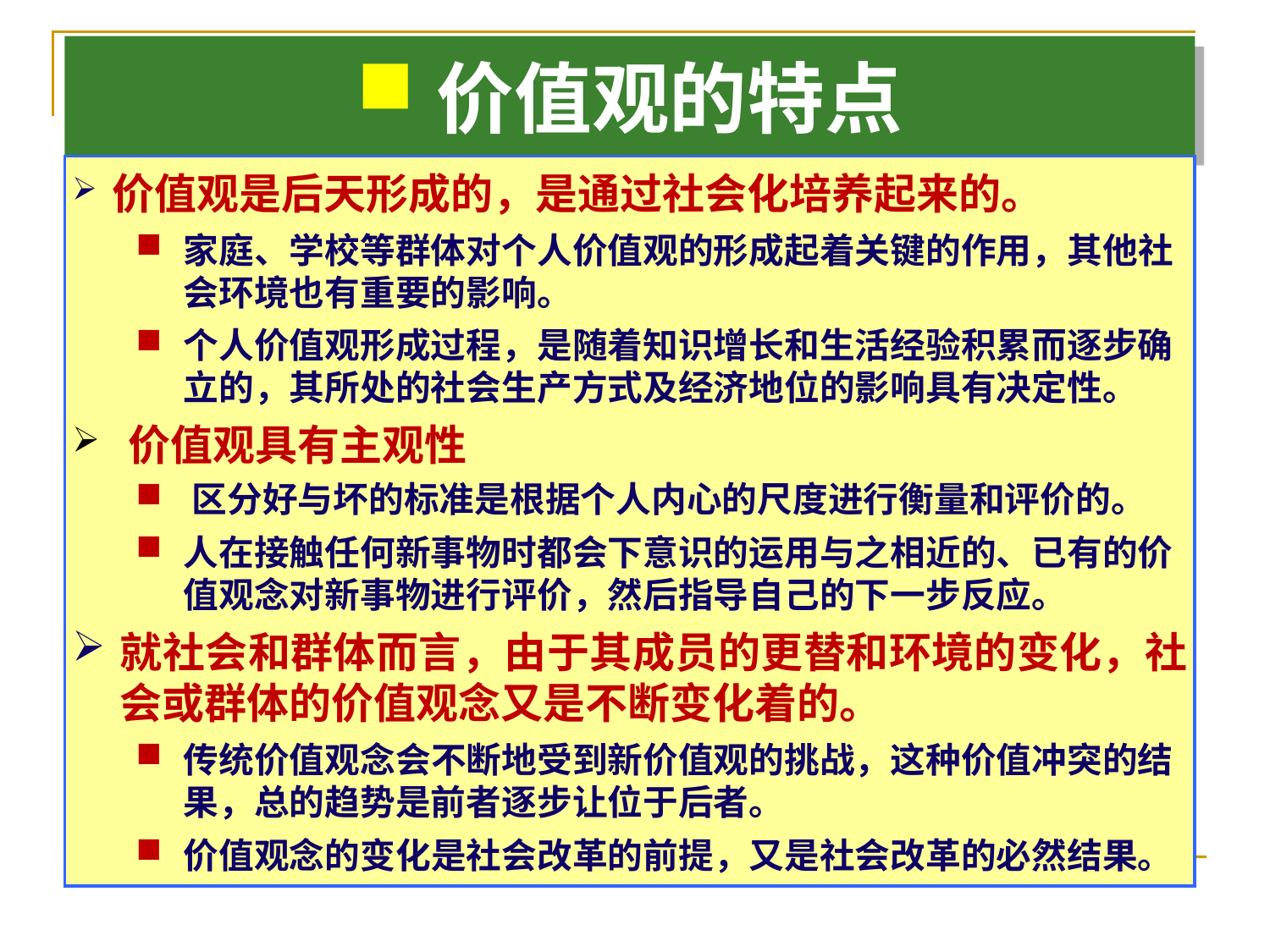

价值观的特点
 价值观是后天形成的，是通过社会化培养起来的。
家庭、学校等群体对个人价值观的形成起着关键的作用，其他社会环境也有重要的影响。
个人价值观形成过程，是随着知识增长和生活经验积累而逐步确立的，其所处的社会生产方式及经济地位的影响具有决定性。
 价值观具有主观性
 区分好与坏的标准是根据个人内心的尺度进行衡量和评价的。
人在接触任何新事物时都会下意识的运用与之相近的、已有的价值观念对新事物进行评价，然后指导自己的下一步反应。
就社会和群体而言，由于其成员的更替和环境的变化，社会或群体的价值观念又是不断变化着的。
传统价值观念会不断地受到新价值观的挑战，这种价值冲突的结果，总的趋势是前者逐步让位于后者。
价值观念的变化是社会改革的前提，又是社会改革的必然结果。
11